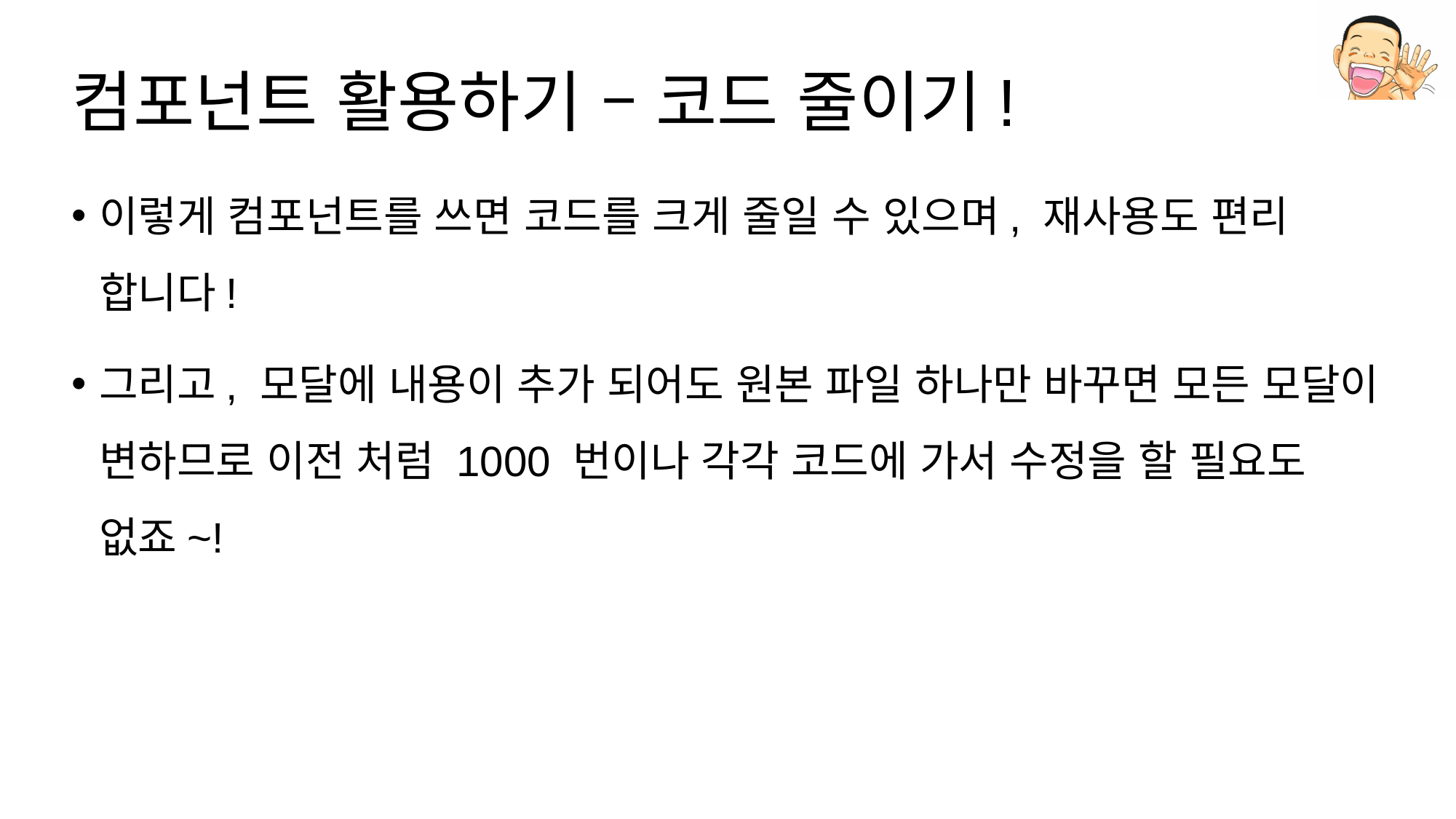

# 컴포넌트 활용하기 – 코드 줄이기!
이렇게 컴포넌트를 쓰면 코드를 크게 줄일 수 있으며, 재사용도 편리 합니다!
그리고, 모달에 내용이 추가 되어도 원본 파일 하나만 바꾸면 모든 모달이 변하므로 이전 처럼 1000 번이나 각각 코드에 가서 수정을 할 필요도 없죠~!